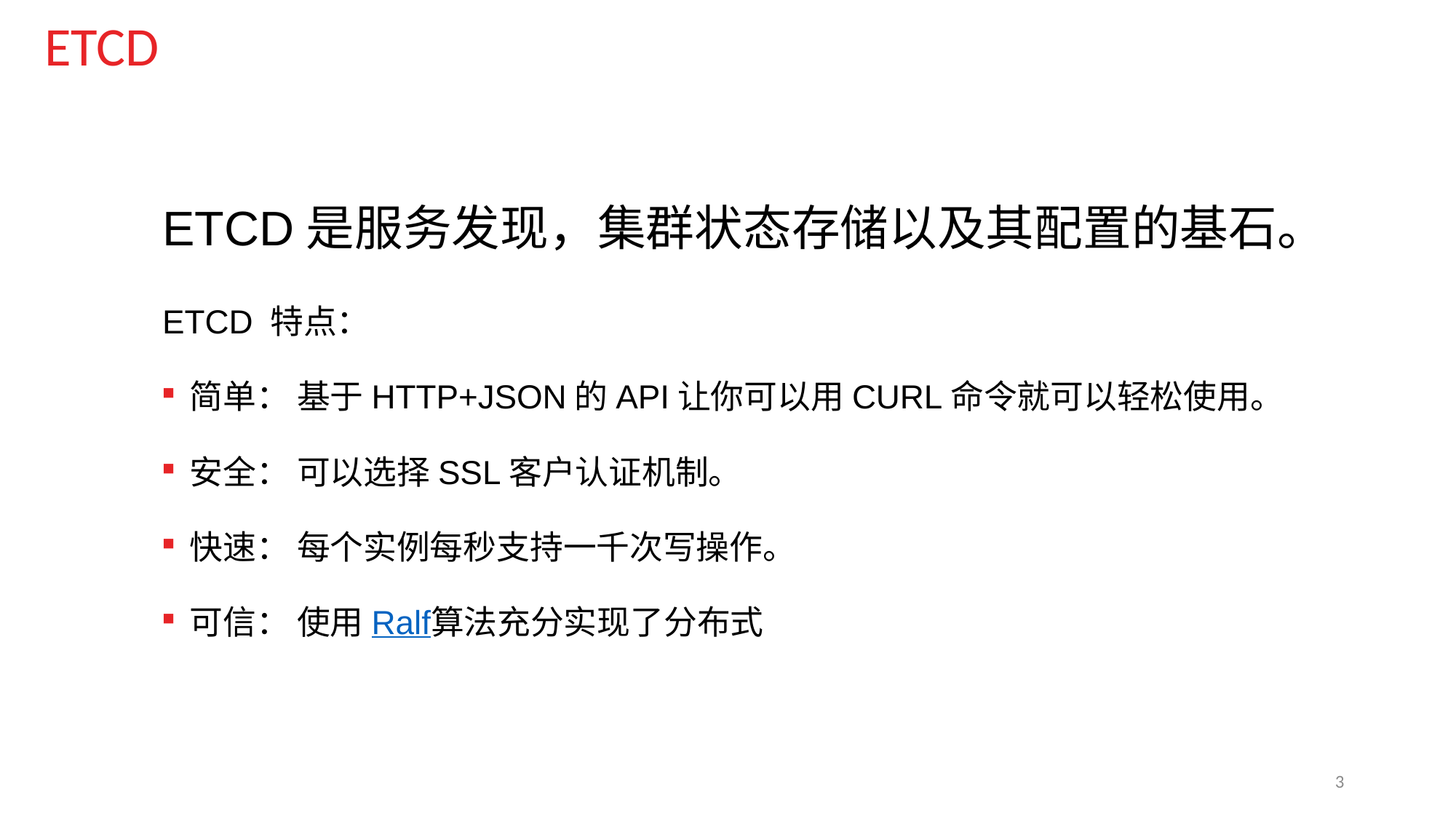

# ETCD
ETCD是服务发现，集群状态存储以及其配置的基石。
ETCD 特点：
简单： 基于HTTP+JSON的API让你可以用CURL命令就可以轻松使用。
安全： 可以选择SSL客户认证机制。
快速： 每个实例每秒支持一千次写操作。
可信： 使用Ralf算法充分实现了分布式

3